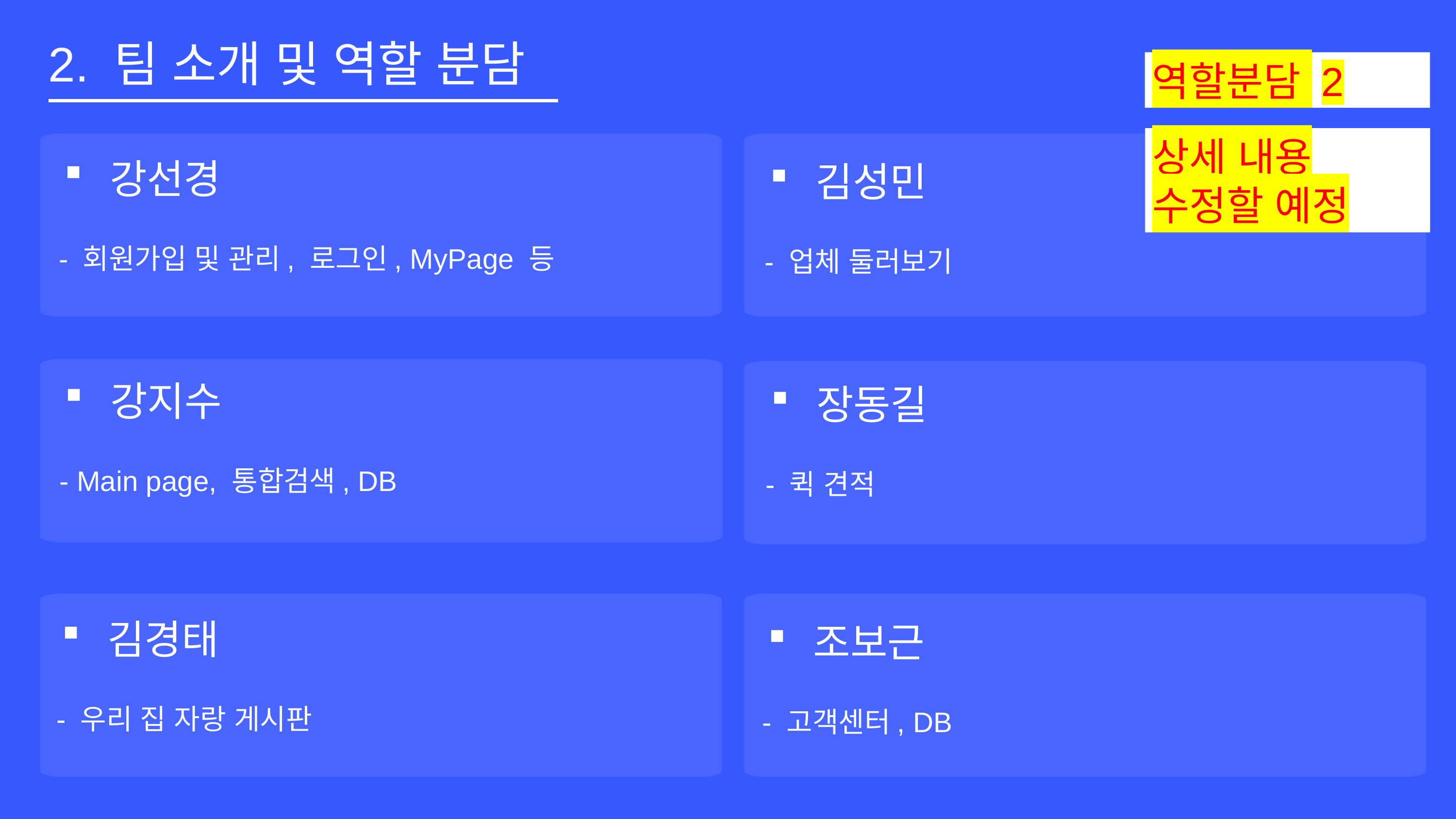

2. 팀 소개 및 역할 분담
역할분담 2
상세 내용 수정할 예정

강선경
김성민
 - 회원가입 및 관리, 로그인, MyPage 등
 - 업체 둘러보기

강지수
장동길
 - Main page, 통합검색, DB
 - 퀵 견적

김경태
조보근
 - 우리 집 자랑 게시판
 - 고객센터, DB